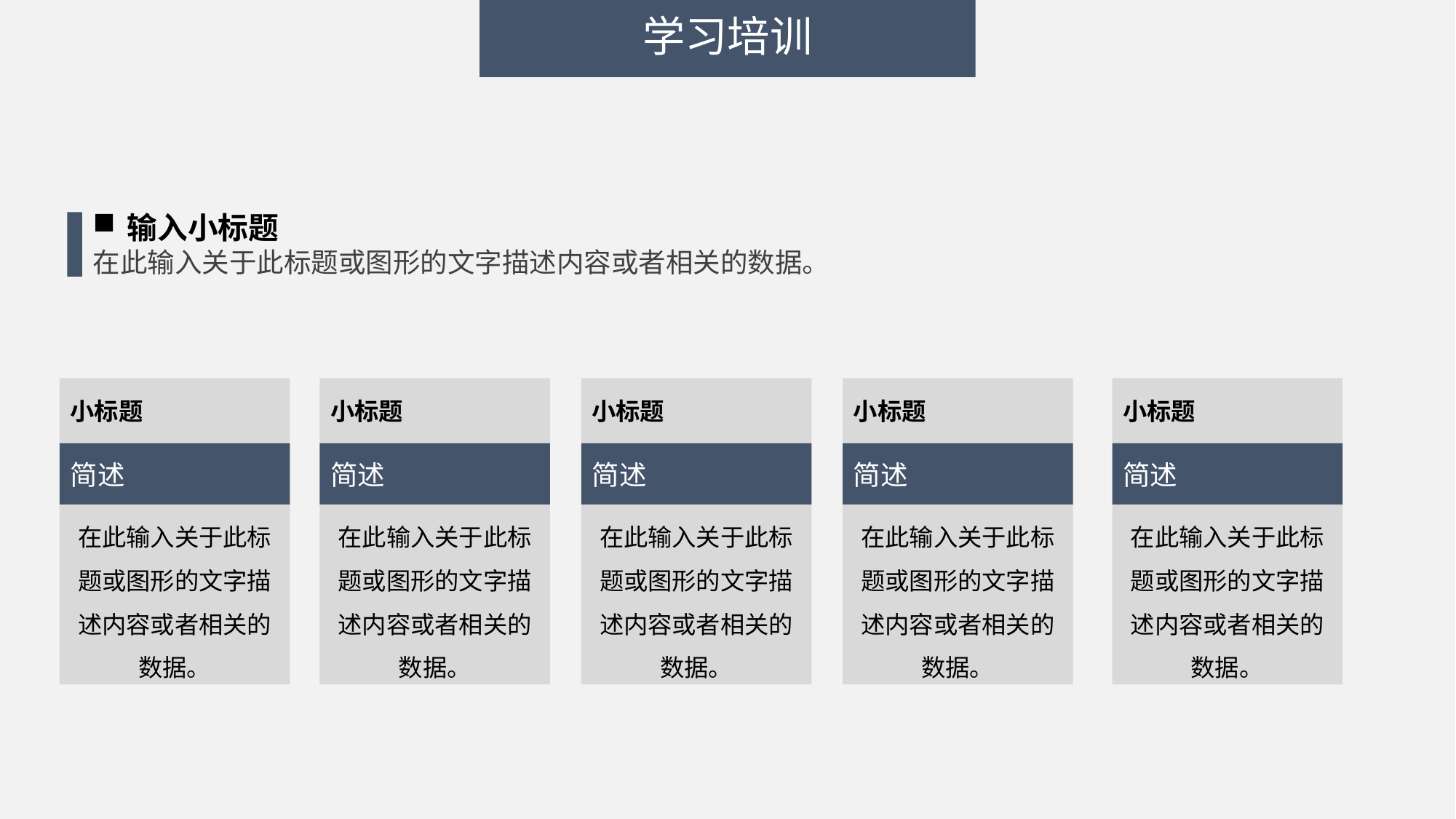

# 学习培训
输入小标题
在此输入关于此标题或图形的文字描述内容或者相关的数据。

小标题
简述
在此输入关于此标题或图形的文字描述内容或者相关的数据。
小标题
简述
在此输入关于此标题或图形的文字描述内容或者相关的数据。
小标题
简述
在此输入关于此标题或图形的文字描述内容或者相关的数据。
小标题
简述
在此输入关于此标题或图形的文字描述内容或者相关的数据。
小标题
简述
在此输入关于此标题或图形的文字描述内容或者相关的数据。